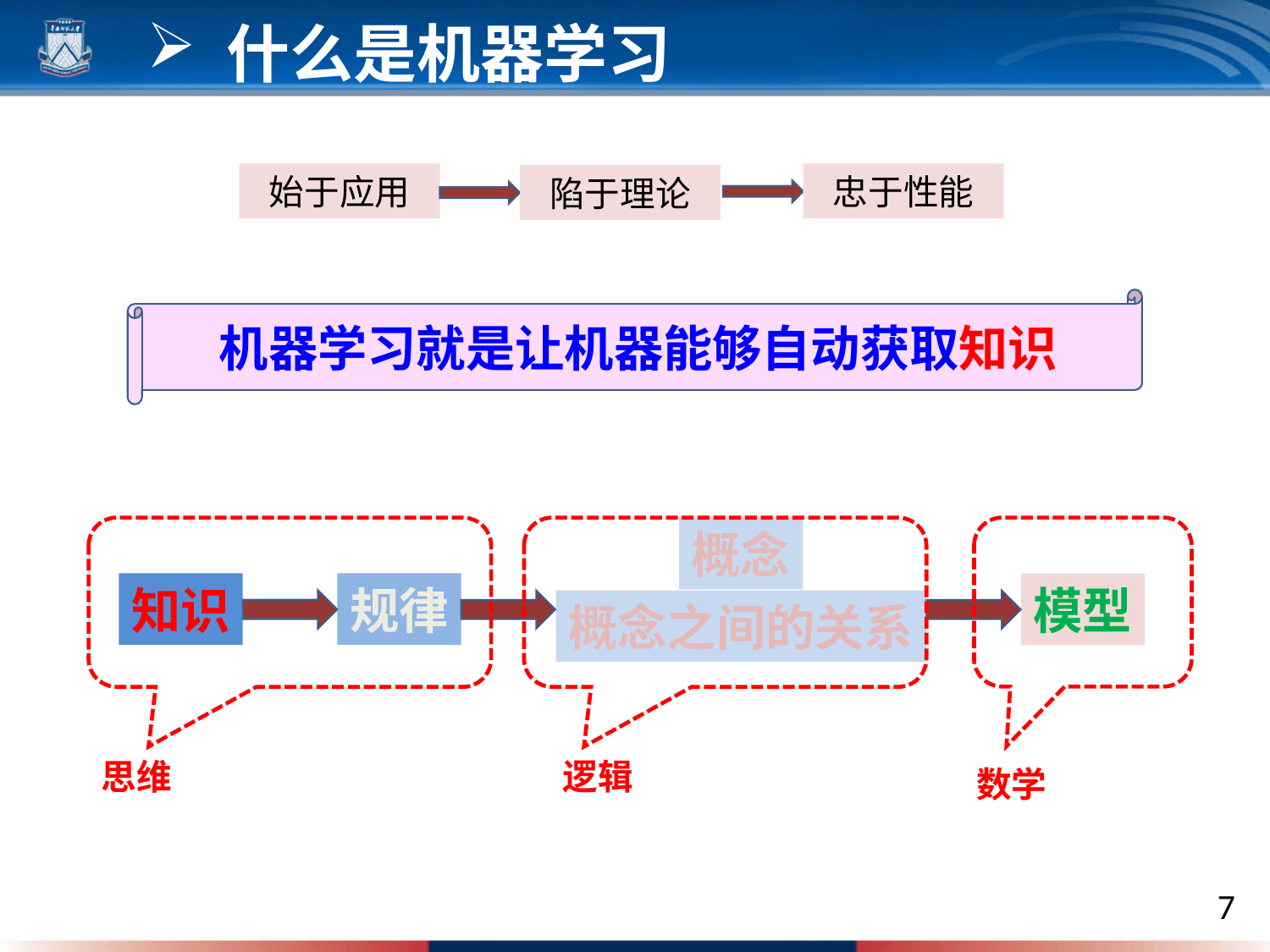

什么是机器学习
始于应用
忠于性能
陷于理论

机器学习就是让机器能够自动获取知识

概念
知识
规律
模型

概念之间的关系

逻辑
思维
数学